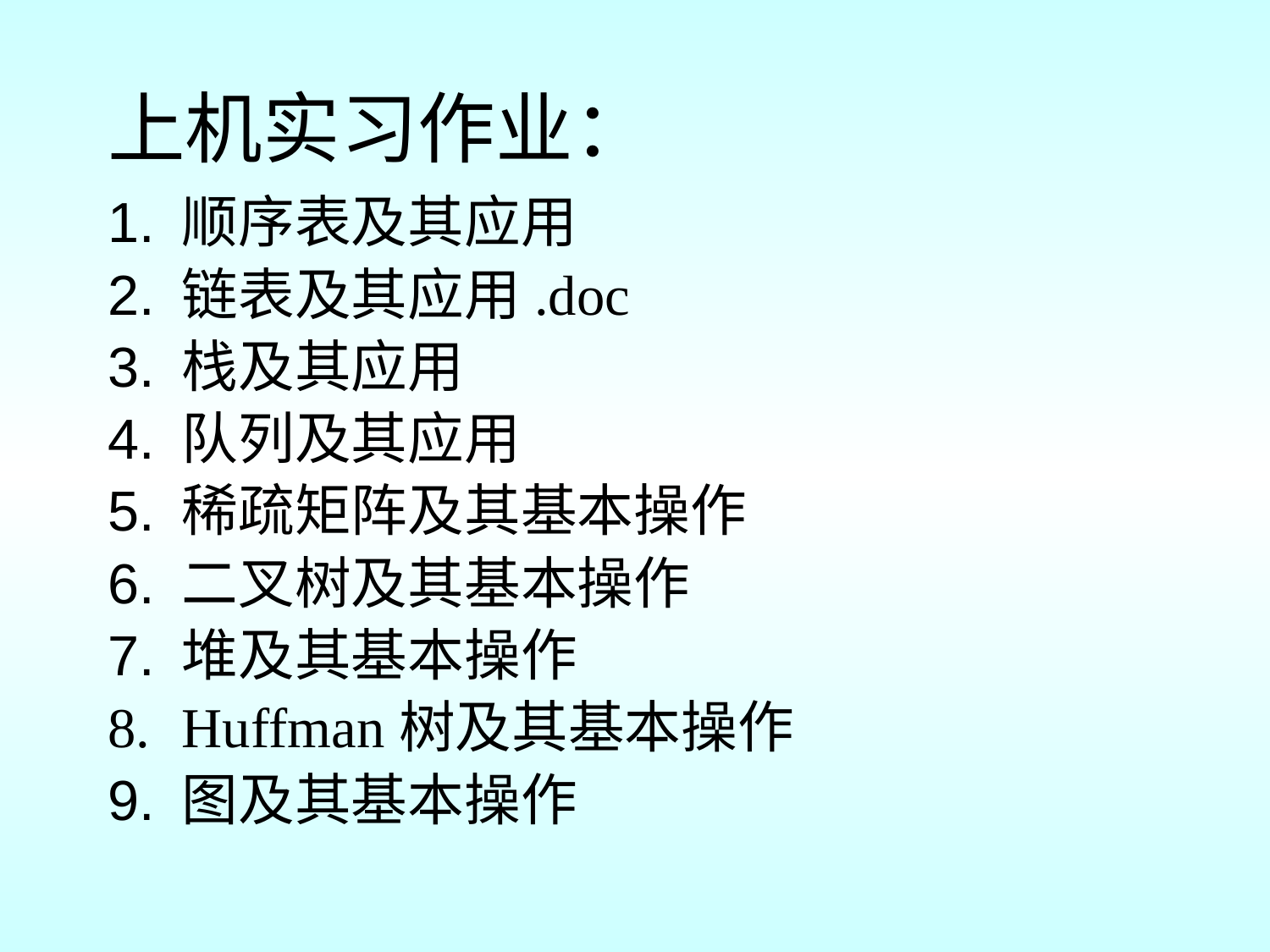

# 上机实习作业：
顺序表及其应用
链表及其应用.doc
栈及其应用
队列及其应用
稀疏矩阵及其基本操作
二叉树及其基本操作
堆及其基本操作
Huffman树及其基本操作
图及其基本操作